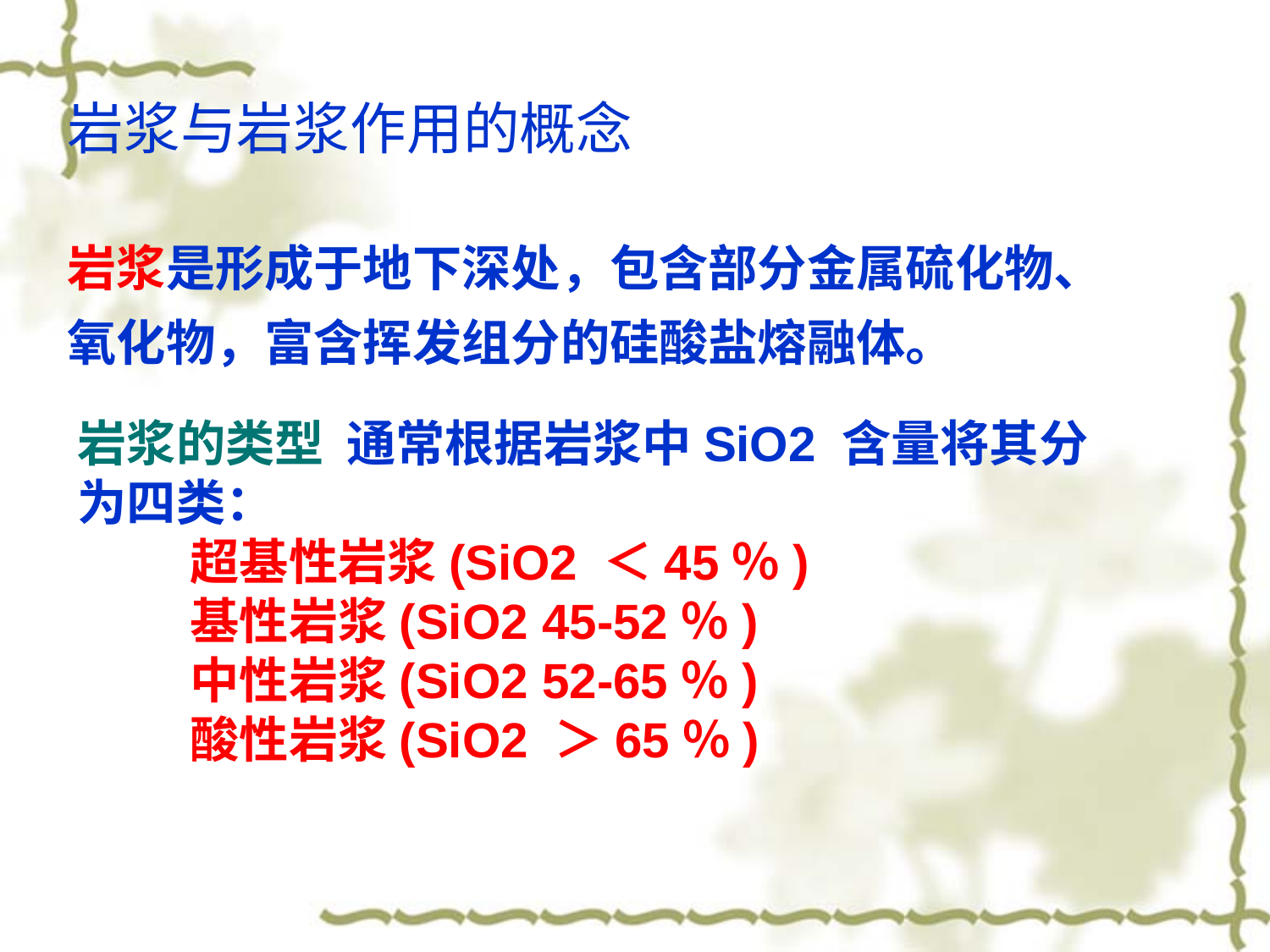

岩浆与岩浆作用的概念

岩浆是形成于地下深处，包含部分金属硫化物、氧化物，富含挥发组分的硅酸盐熔融体。
岩浆的类型  通常根据岩浆中SiO2 含量将其分为四类：
         超基性岩浆(SiO2 ＜45％)
         基性岩浆(SiO2 45-52％)
         中性岩浆(SiO2 52-65％)
         酸性岩浆(SiO2 ＞65％)